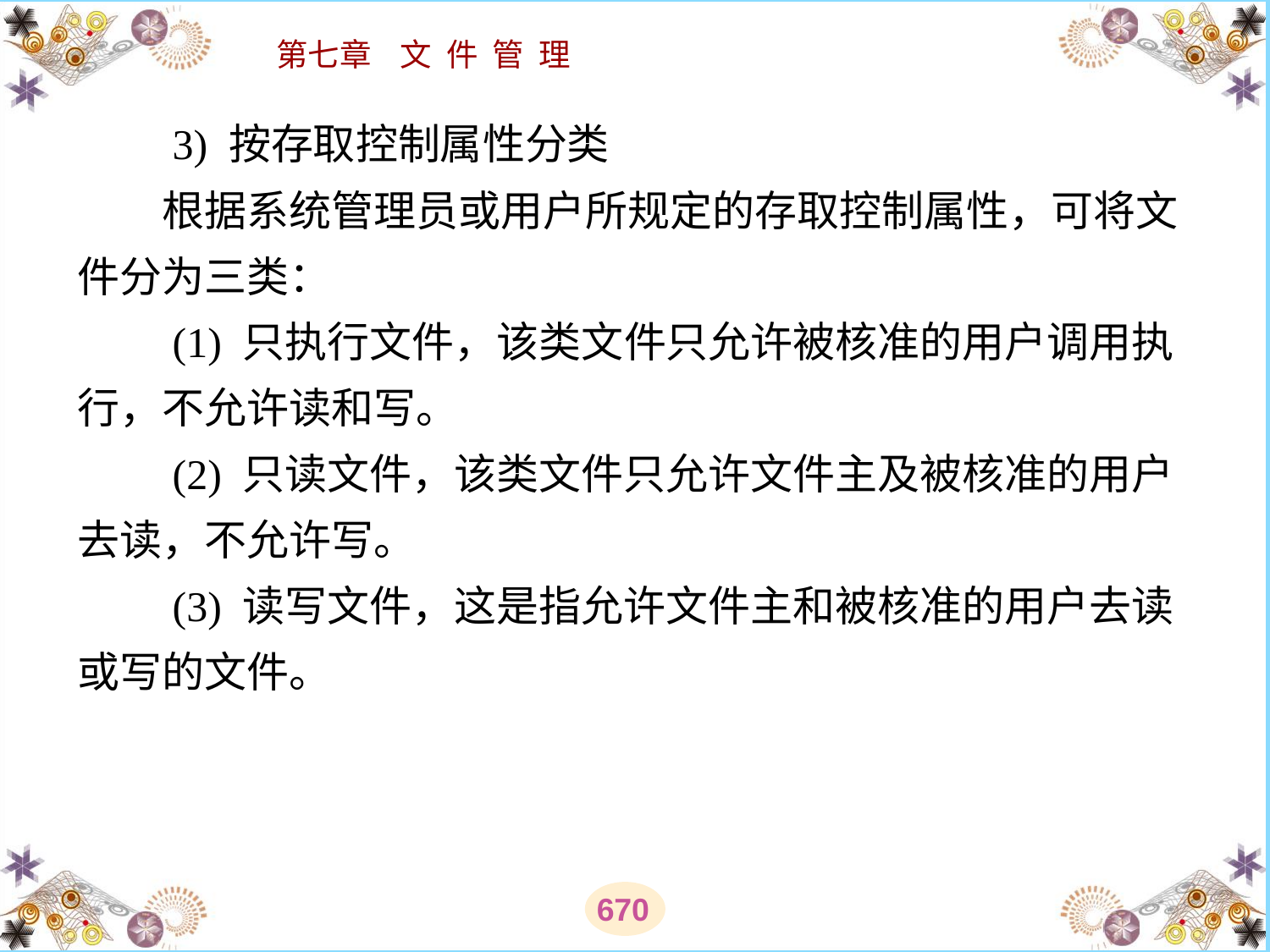

# 3) 按存取控制属性分类 　　根据系统管理员或用户所规定的存取控制属性，可将文件分为三类： 　　(1) 只执行文件，该类文件只允许被核准的用户调用执行，不允许读和写。 　　(2) 只读文件，该类文件只允许文件主及被核准的用户去读，不允许写。 　　(3) 读写文件，这是指允许文件主和被核准的用户去读或写的文件。